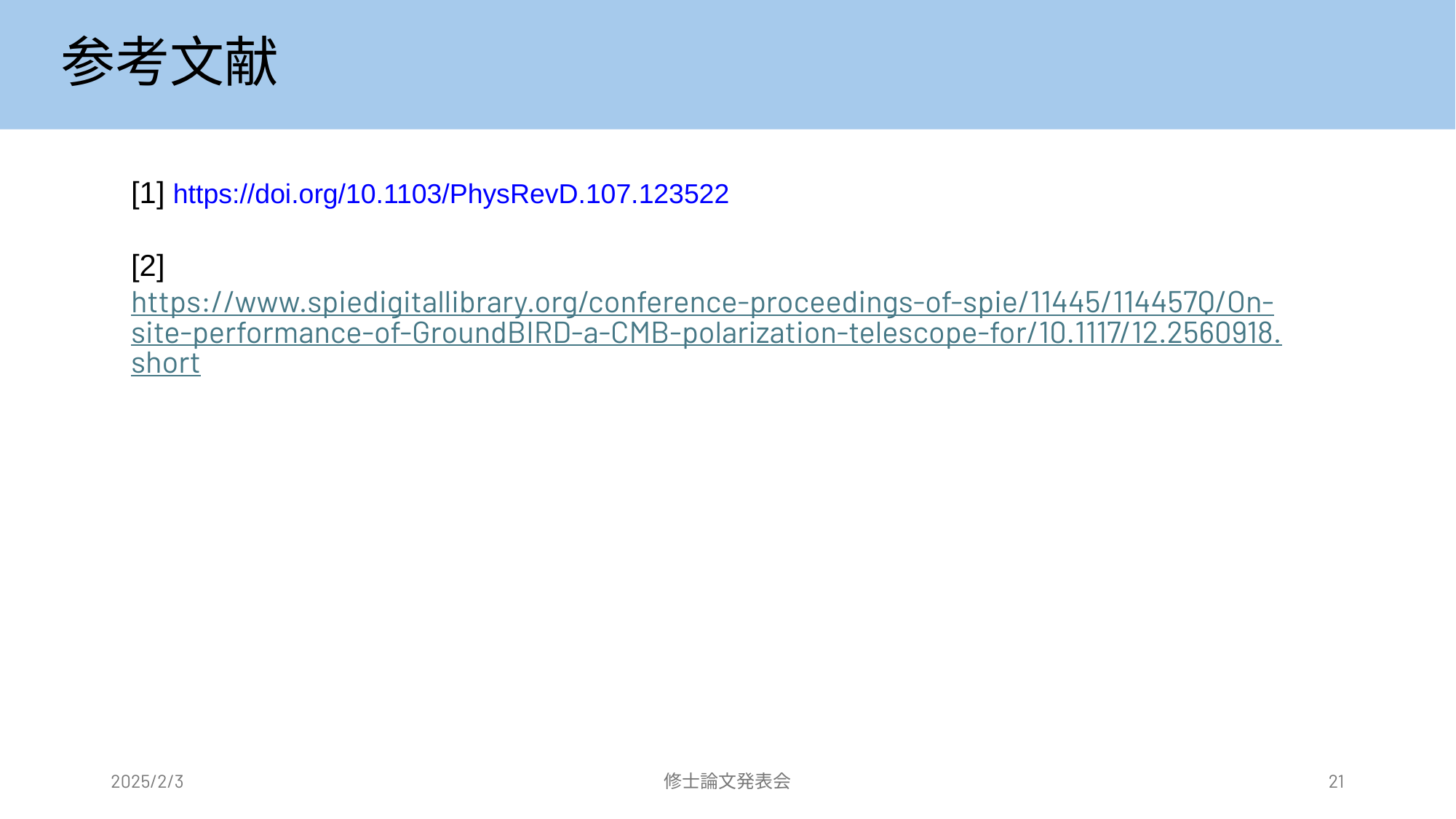

# 参考文献
[1] https://doi.org/10.1103/PhysRevD.107.123522

[2] https://www.spiedigitallibrary.org/conference-proceedings-of-spie/11445/114457Q/On-site-performance-of-GroundBIRD-a-CMB-polarization-telescope-for/10.1117/12.2560918.short

2025/2/3
修士論文発表会
21